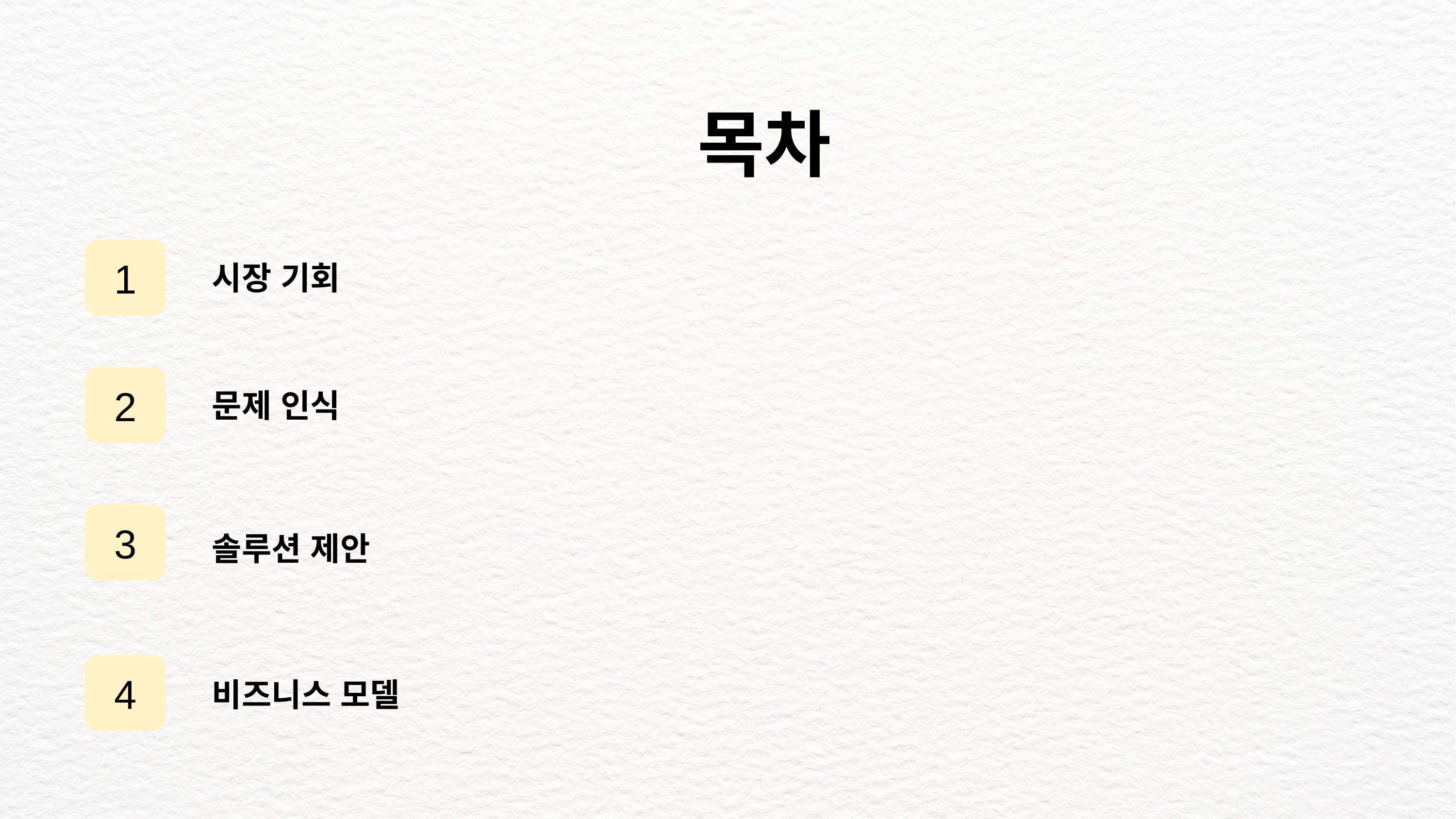

# 목차
1
시장 기회
2
문제 인식
3
솔루션 제안
4
비즈니스 모델